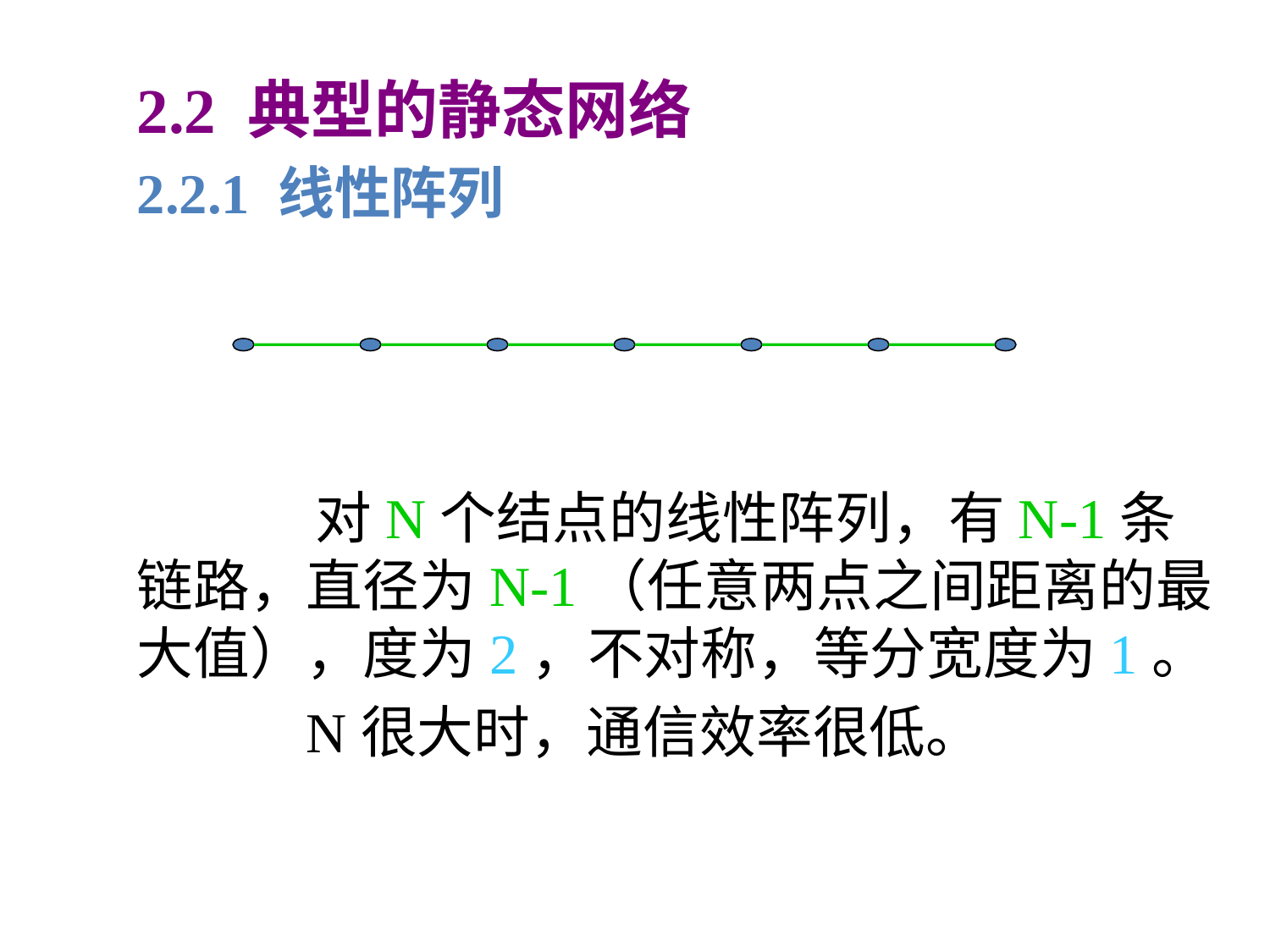

2.2 典型的静态网络
	2.2.1 线性阵列

		   对N个结点的线性阵列，有N-1条链路，直径为N-1（任意两点之间距离的最大值），度为2，不对称，等分宽度为1。
		   N很大时，通信效率很低。